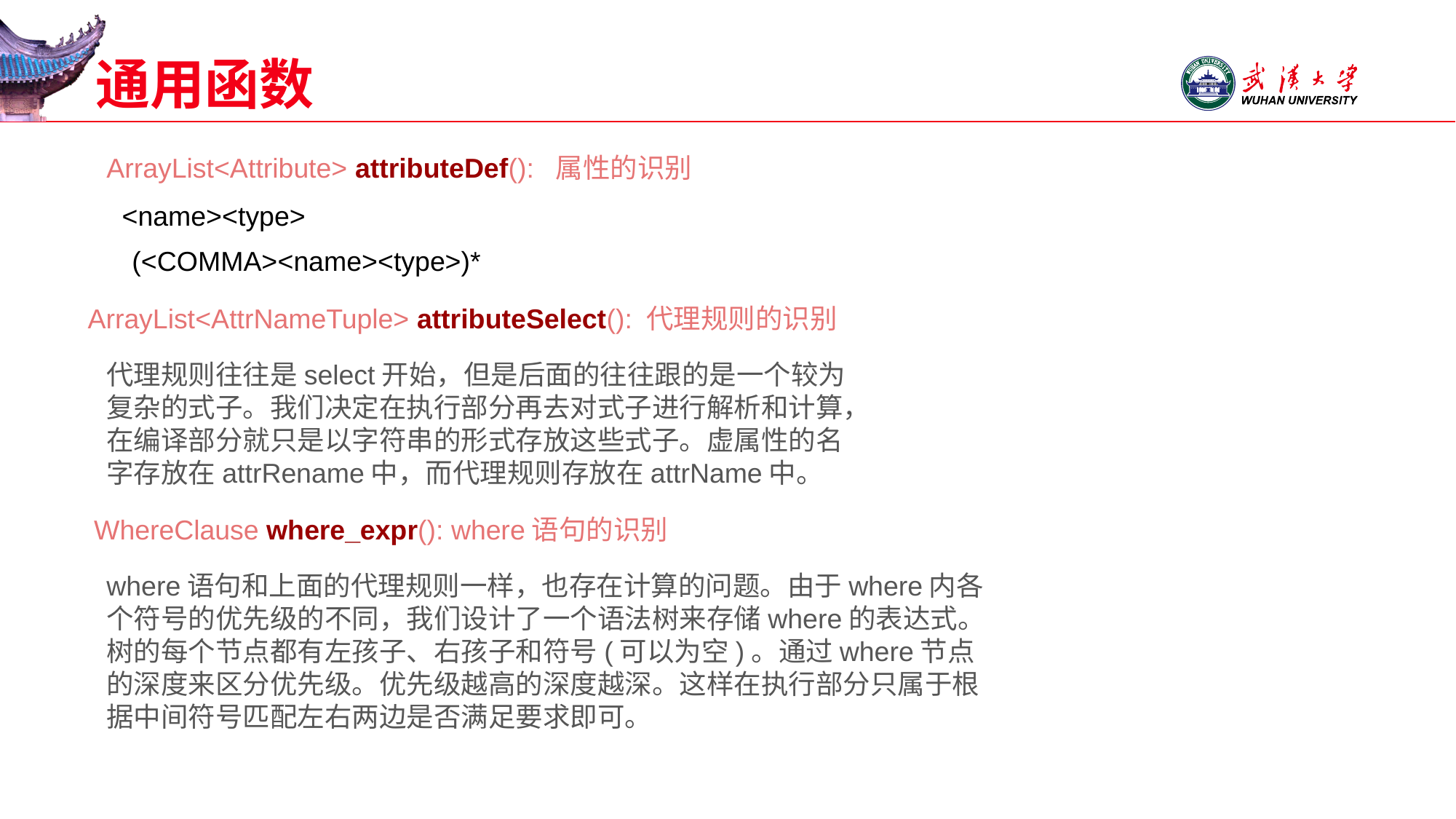

# 通用函数
ArrayList<Attribute> attributeDef():  属性的识别
<name><type>
(<COMMA><name><type>)*
ArrayList<AttrNameTuple> attributeSelect(): 代理规则的识别
代理规则往往是select开始，但是后面的往往跟的是一个较为复杂的式子。我们决定在执行部分再去对式子进行解析和计算，在编译部分就只是以字符串的形式存放这些式子。虚属性的名字存放在attrRename中，而代理规则存放在attrName中。
WhereClause where_expr(): where语句的识别
where语句和上面的代理规则一样，也存在计算的问题。由于where内各个符号的优先级的不同，我们设计了一个语法树来存储where的表达式。树的每个节点都有左孩子、右孩子和符号(可以为空)。通过where节点的深度来区分优先级。优先级越高的深度越深。这样在执行部分只属于根据中间符号匹配左右两边是否满足要求即可。